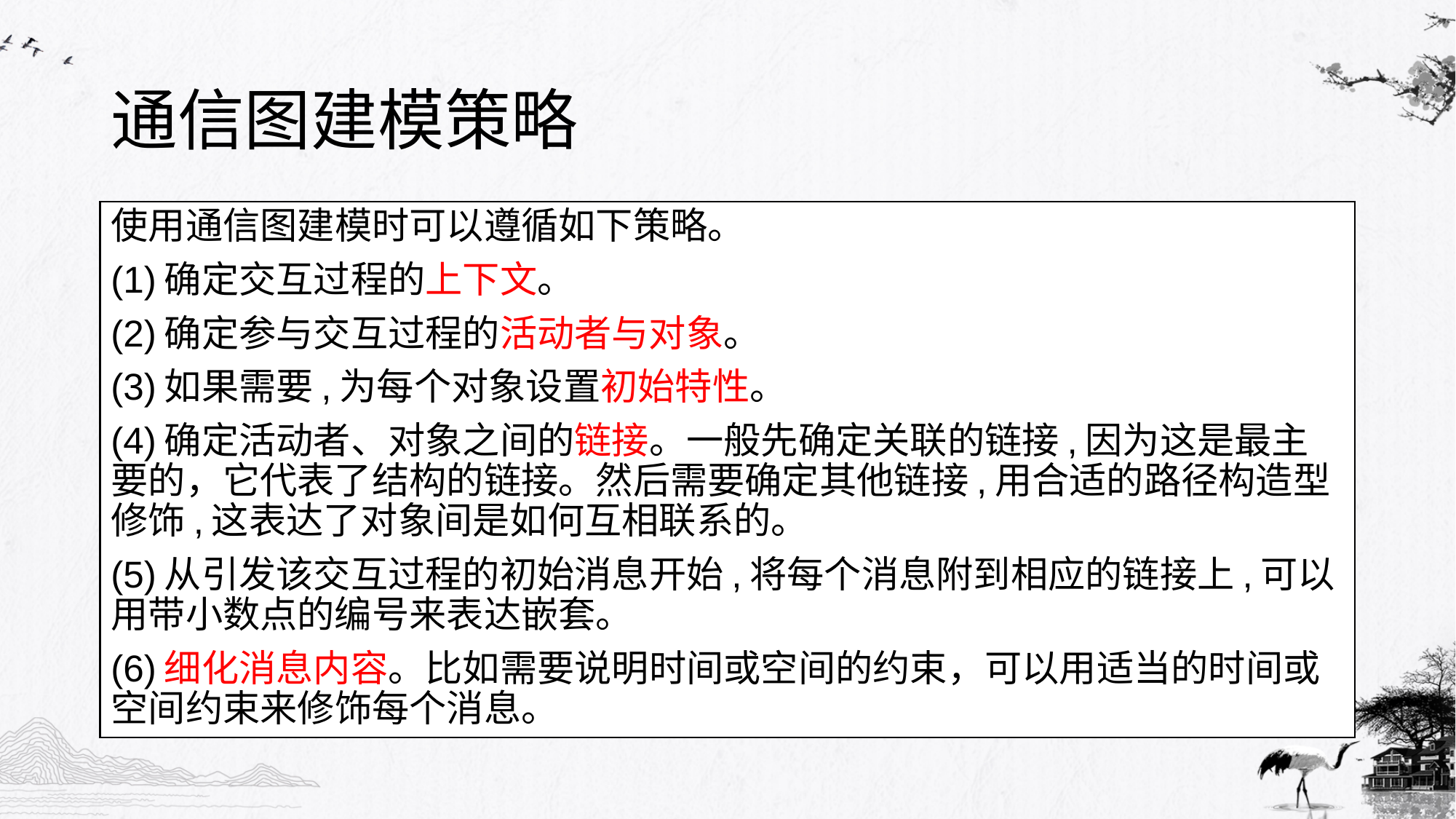

# 通信图建模策略
使用通信图建模时可以遵循如下策略。
(1)确定交互过程的上下文。
(2)确定参与交互过程的活动者与对象。
(3)如果需要,为每个对象设置初始特性。
(4)确定活动者、对象之间的链接。一般先确定关联的链接,因为这是最主要的，它代表了结构的链接。然后需要确定其他链接,用合适的路径构造型修饰,这表达了对象间是如何互相联系的。
(5)从引发该交互过程的初始消息开始,将每个消息附到相应的链接上,可以用带小数点的编号来表达嵌套。
(6)细化消息内容。比如需要说明时间或空间的约束，可以用适当的时间或空间约束来修饰每个消息。